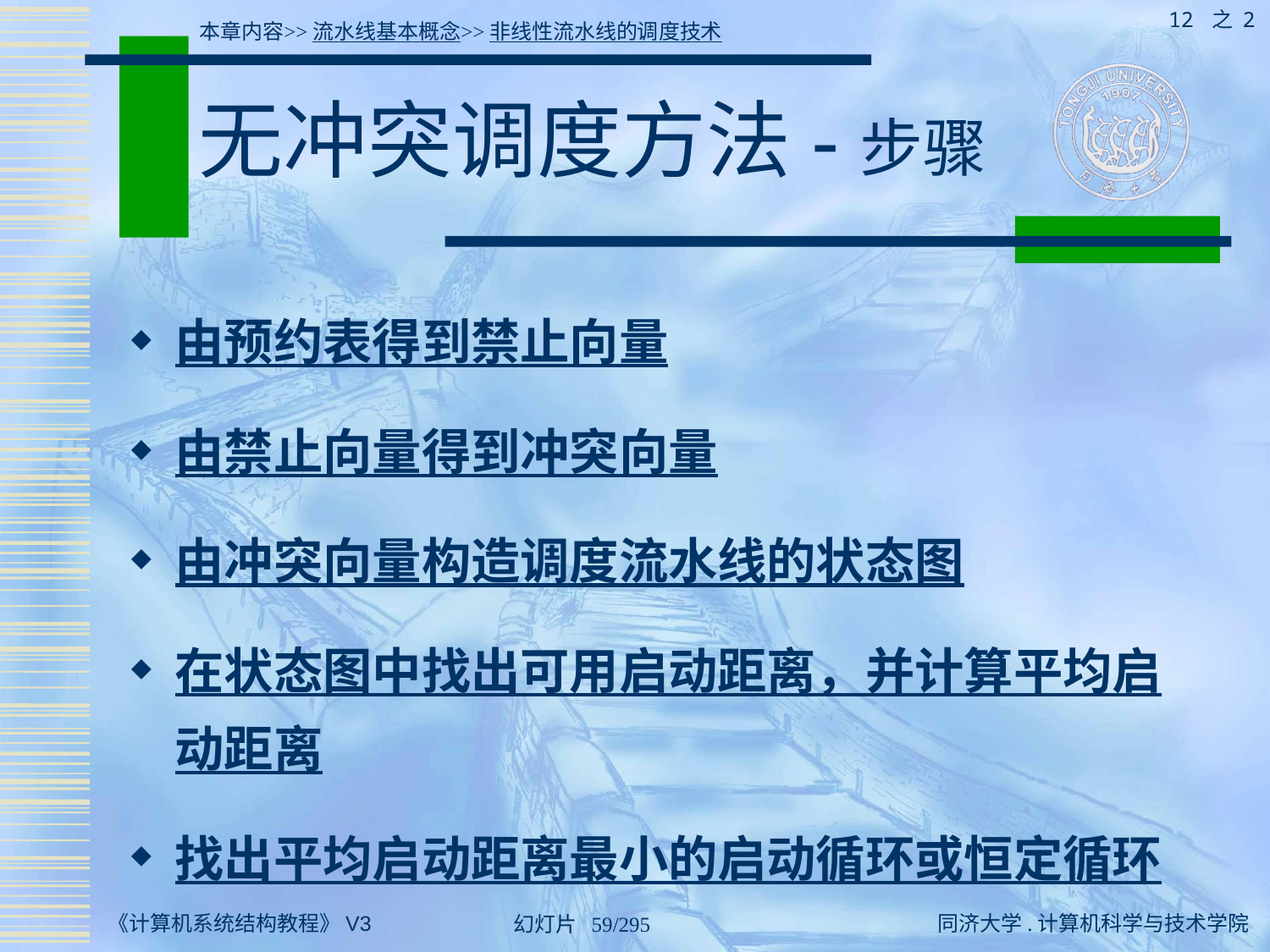

12 之 2
本章内容>>流水线基本概念>>非线性流水线的调度技术
# 无冲突调度方法-步骤
由预约表得到禁止向量
由禁止向量得到冲突向量
由冲突向量构造调度流水线的状态图
在状态图中找出可用启动距离，并计算平均启动距离
找出平均启动距离最小的启动循环或恒定循环